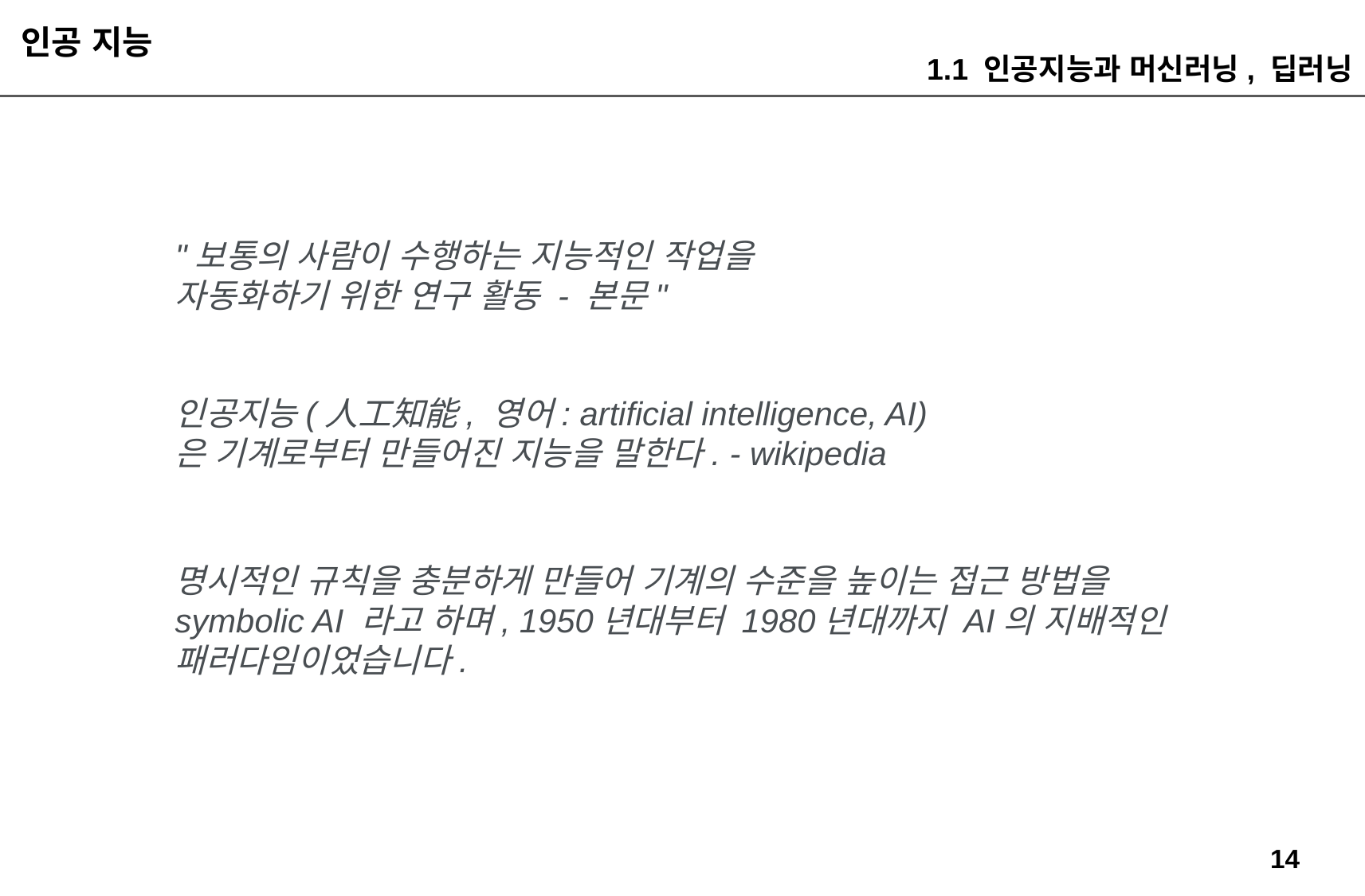

인공 지능
1.1 인공지능과 머신러닝, 딥러닝
"보통의 사람이 수행하는 지능적인 작업을 자동화하기 위한 연구 활동 - 본문"
인공지능(人工知能, 영어: artificial intelligence, AI)은 기계로부터 만들어진 지능을 말한다. - wikipedia
명시적인 규칙을 충분하게 만들어 기계의 수준을 높이는 접근 방법을 symbolic AI 라고 하며, 1950년대부터 1980년대까지 AI의 지배적인 패러다임이었습니다.